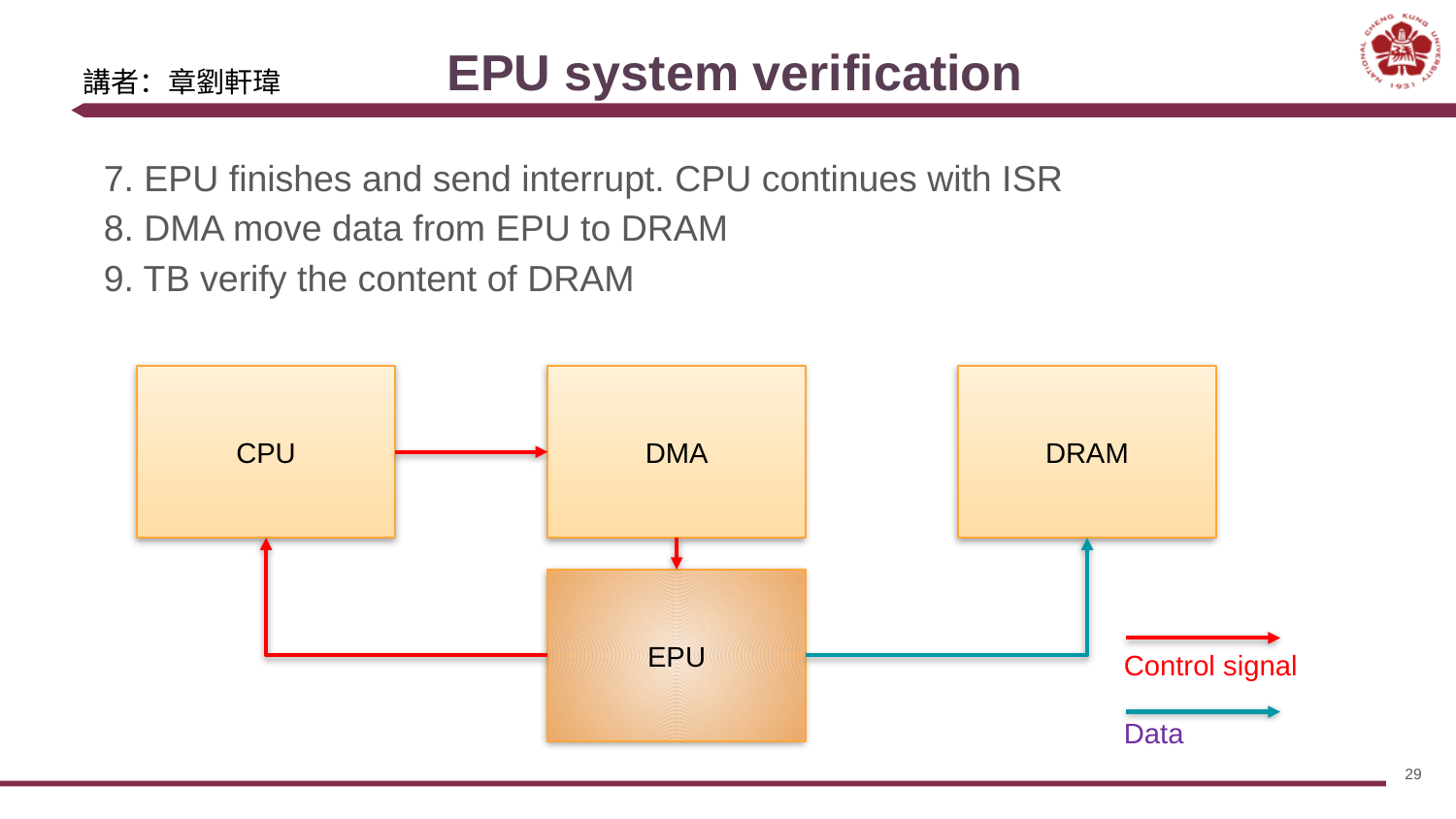

# EPU system verification
講者：章劉軒瑋

7. EPU finishes and send interrupt. CPU continues with ISR
8. DMA move data from EPU to DRAM
9. TB verify the content of DRAM

CPU
DMA
DRAM
EPU

Control signal

Data
29